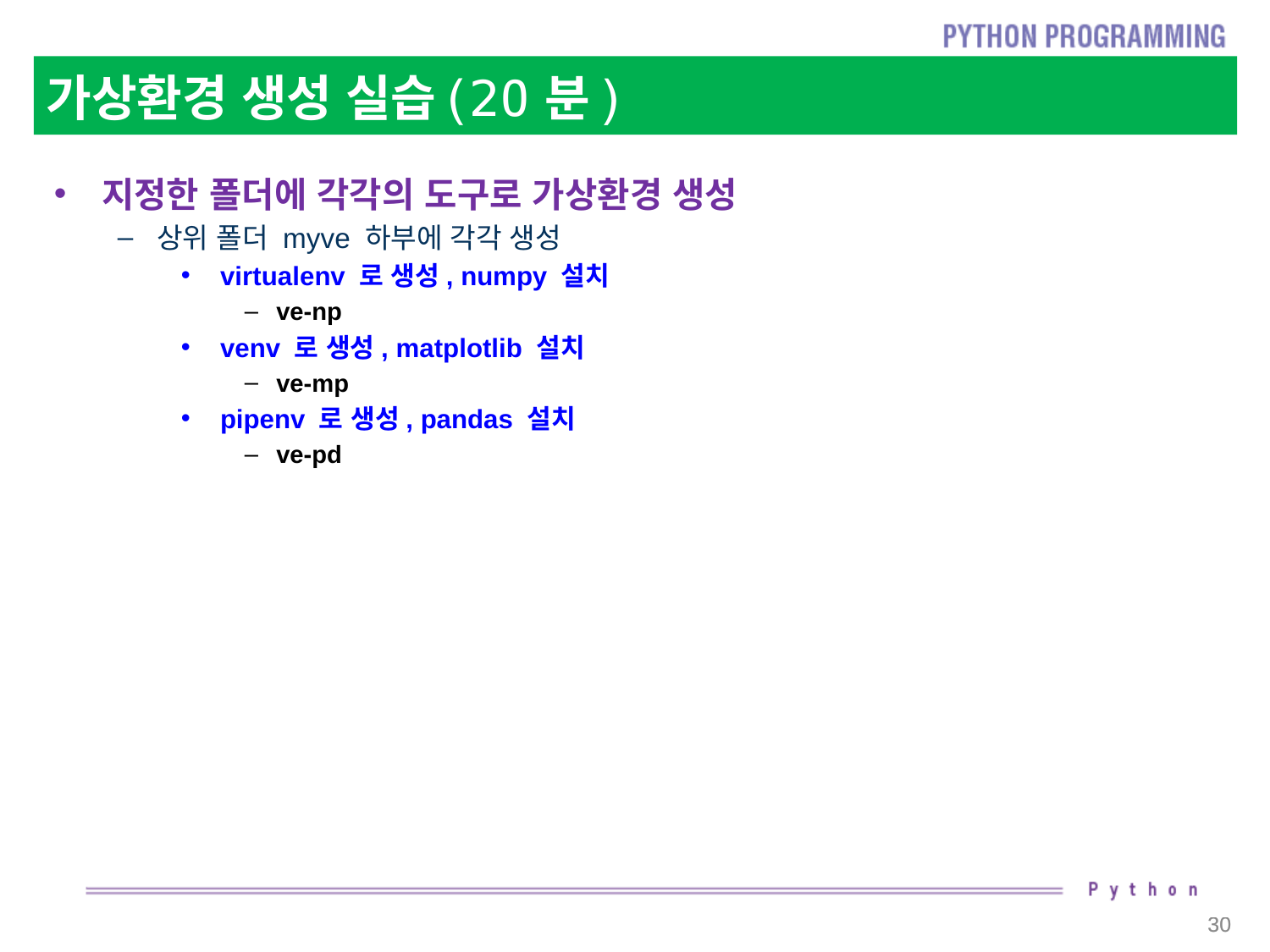

# 가상환경 생성 실습(20분)
지정한 폴더에 각각의 도구로 가상환경 생성
상위 폴더 myve 하부에 각각 생성
 virtualenv 로 생성, numpy 설치
ve-np
 venv 로 생성, matplotlib 설치
ve-mp
 pipenv 로 생성, pandas 설치
ve-pd

30